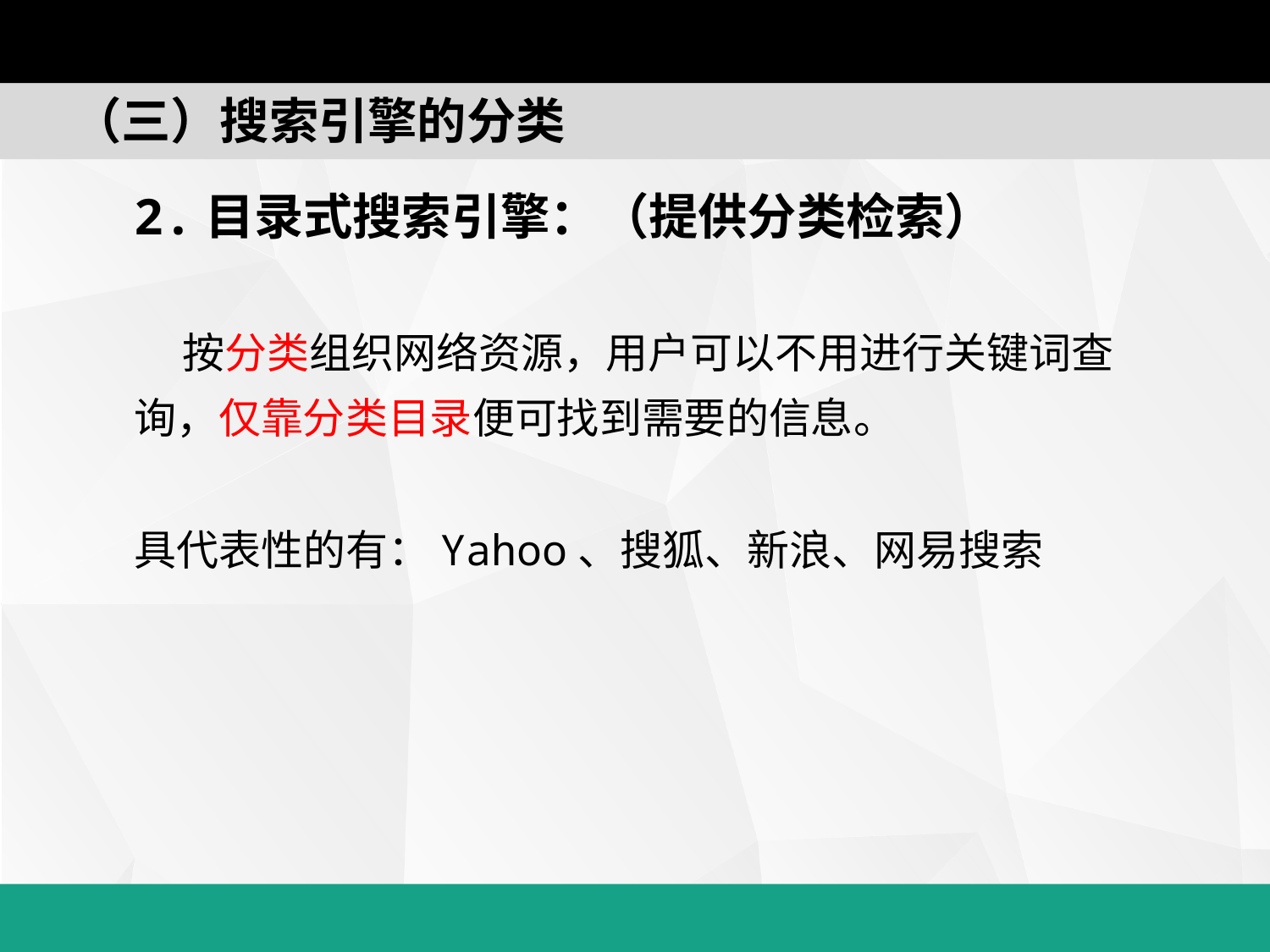

（三）搜索引擎的分类
2.目录式搜索引擎：（提供分类检索）

    按分类组织网络资源，用户可以不用进行关键词查询，仅靠分类目录便可找到需要的信息。

具代表性的有：Yahoo、搜狐、新浪、网易搜索